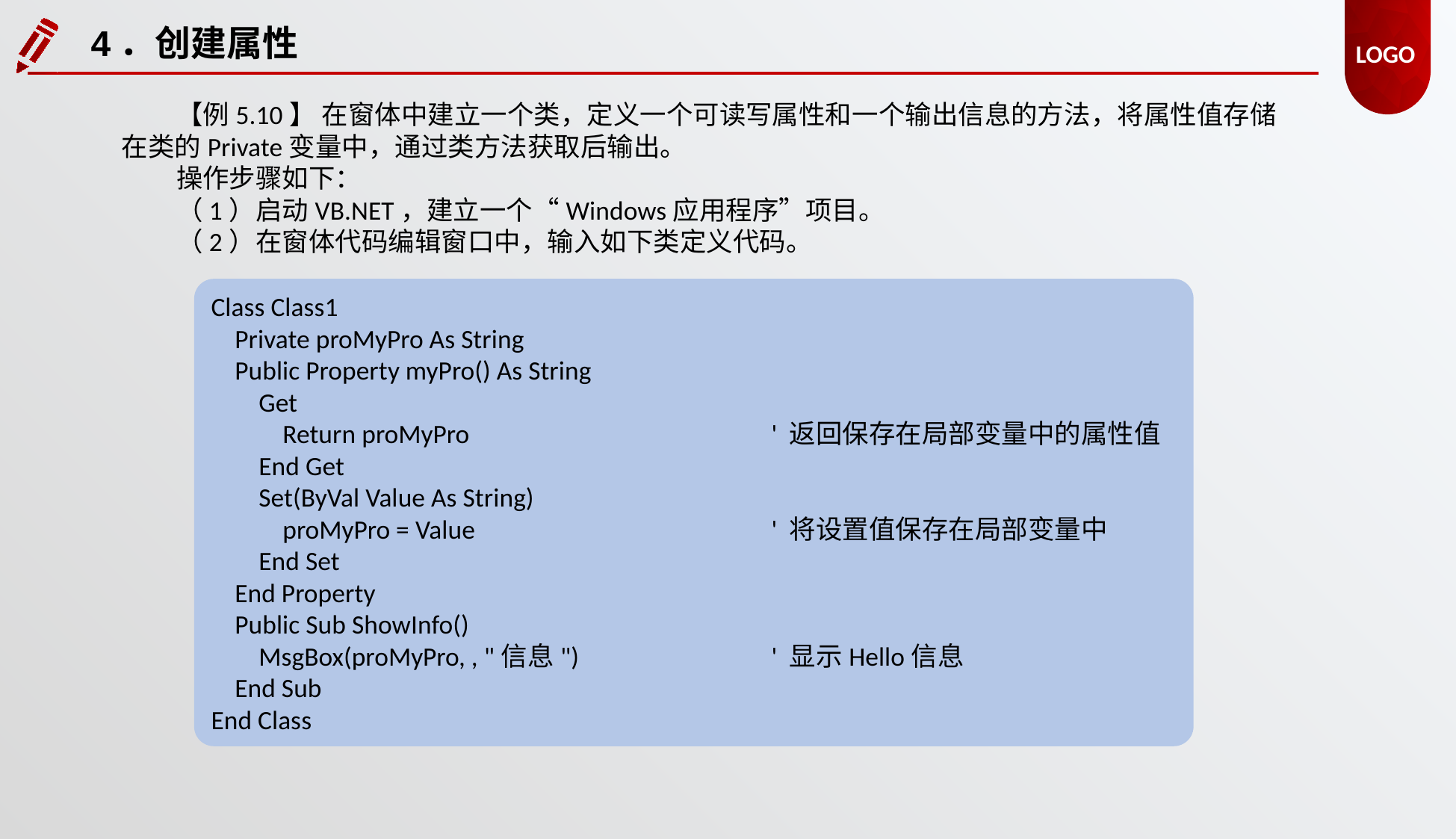

4．创建属性
【例5.10】 在窗体中建立一个类，定义一个可读写属性和一个输出信息的方法，将属性值存储在类的Private变量中，通过类方法获取后输出。
操作步骤如下：
（1）启动VB.NET，建立一个“Windows应用程序”项目。
（2）在窗体代码编辑窗口中，输入如下类定义代码。
Class Class1
    Private proMyPro As String
    Public Property myPro() As String
        Get
            Return proMyPro 			' 返回保存在局部变量中的属性值
        End Get
        Set(ByVal Value As String)
            proMyPro = Value 			' 将设置值保存在局部变量中
        End Set
    End Property
    Public Sub ShowInfo()
        MsgBox(proMyPro, , "信息") 		' 显示Hello信息
    End Sub
End Class